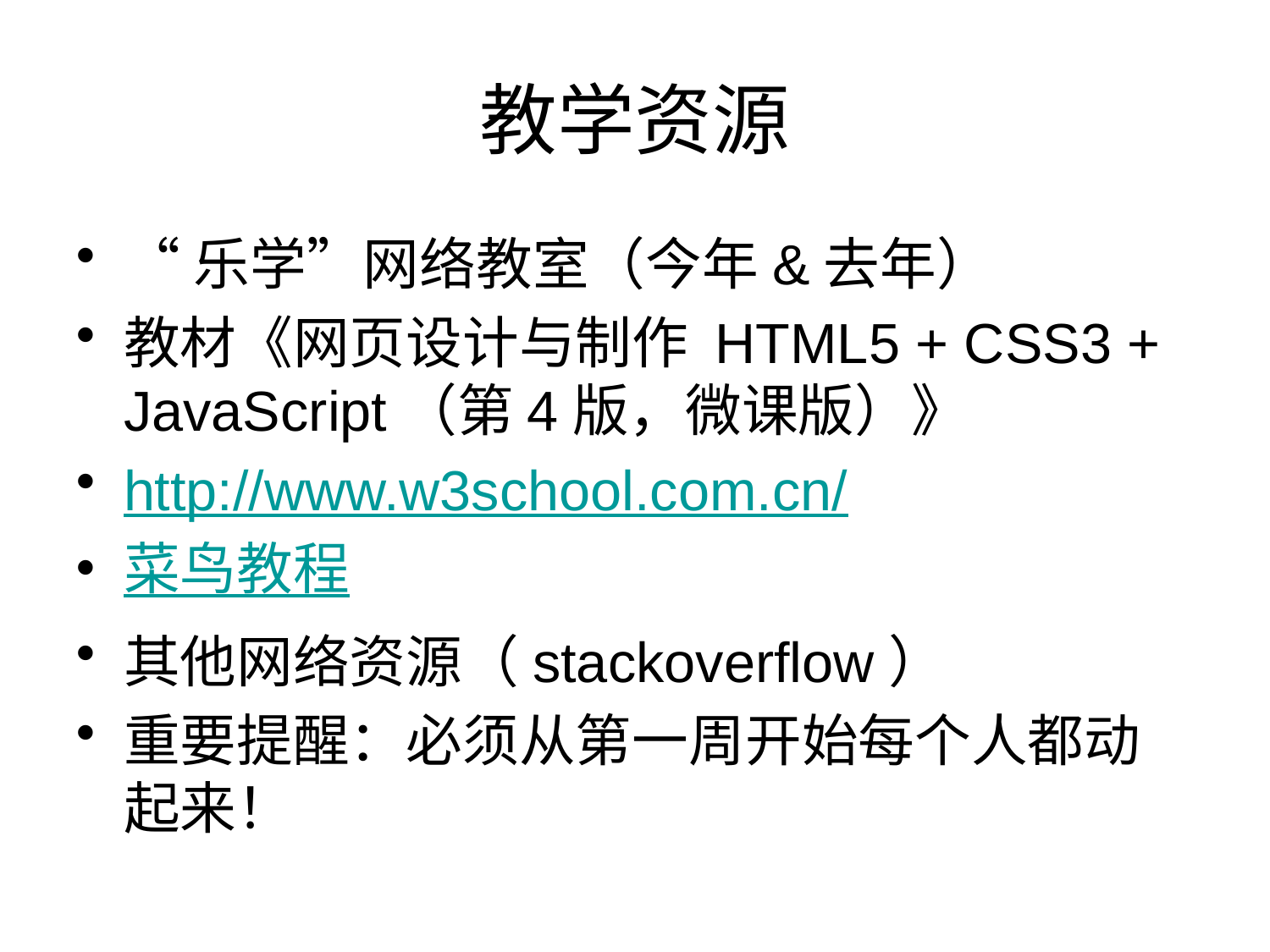

# 教学资源
“乐学”网络教室（今年&去年）
教材《网页设计与制作 HTML5 + CSS3 + JavaScript（第4版，微课版）》
http://www.w3school.com.cn/
菜鸟教程
其他网络资源（stackoverflow）
重要提醒：必须从第一周开始每个人都动起来！